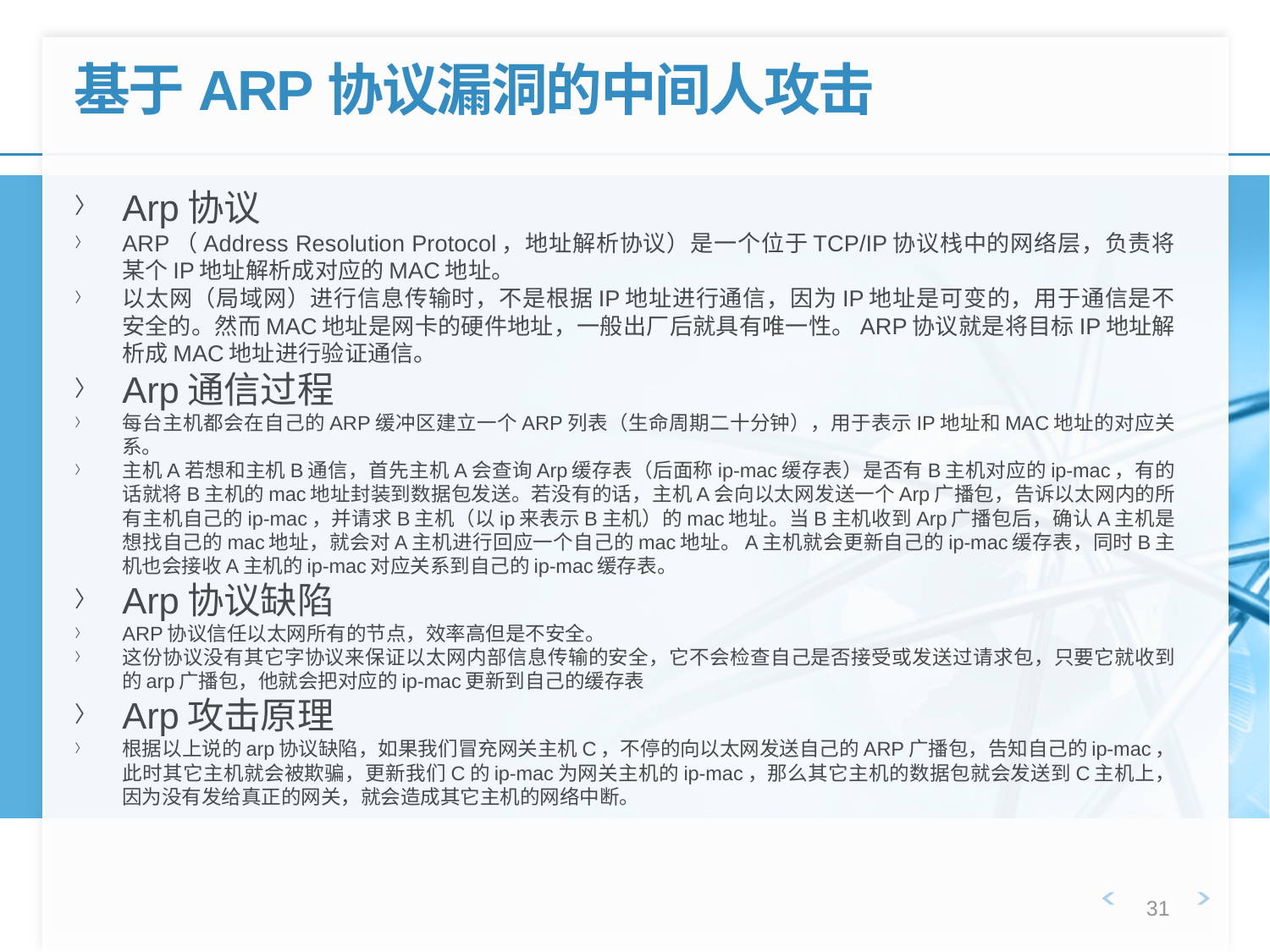

# 基于ARP协议漏洞的中间人攻击
Arp协议
ARP（Address Resolution Protocol，地址解析协议）是一个位于TCP/IP协议栈中的网络层，负责将某个IP地址解析成对应的MAC地址。
以太网（局域网）进行信息传输时，不是根据IP地址进行通信，因为IP地址是可变的，用于通信是不安全的。然而MAC地址是网卡的硬件地址，一般出厂后就具有唯一性。ARP协议就是将目标IP地址解析成MAC地址进行验证通信。
Arp通信过程
每台主机都会在自己的ARP缓冲区建立一个ARP列表（生命周期二十分钟），用于表示IP地址和MAC地址的对应关系。
主机A若想和主机B通信，首先主机A会查询Arp缓存表（后面称ip-mac缓存表）是否有B主机对应的ip-mac，有的话就将B主机的mac地址封装到数据包发送。若没有的话，主机A会向以太网发送一个Arp广播包，告诉以太网内的所有主机自己的ip-mac，并请求B主机（以ip来表示B主机）的mac地址。当B主机收到Arp广播包后，确认A主机是想找自己的mac地址，就会对A主机进行回应一个自己的mac地址。A主机就会更新自己的ip-mac缓存表，同时B主机也会接收A主机的ip-mac对应关系到自己的ip-mac缓存表。
Arp协议缺陷
ARP协议信任以太网所有的节点，效率高但是不安全。
这份协议没有其它字协议来保证以太网内部信息传输的安全，它不会检查自己是否接受或发送过请求包，只要它就收到的arp广播包，他就会把对应的ip-mac更新到自己的缓存表
Arp攻击原理
根据以上说的arp协议缺陷，如果我们冒充网关主机C，不停的向以太网发送自己的ARP广播包，告知自己的ip-mac，此时其它主机就会被欺骗，更新我们C的ip-mac为网关主机的ip-mac，那么其它主机的数据包就会发送到C主机上，因为没有发给真正的网关，就会造成其它主机的网络中断。

31